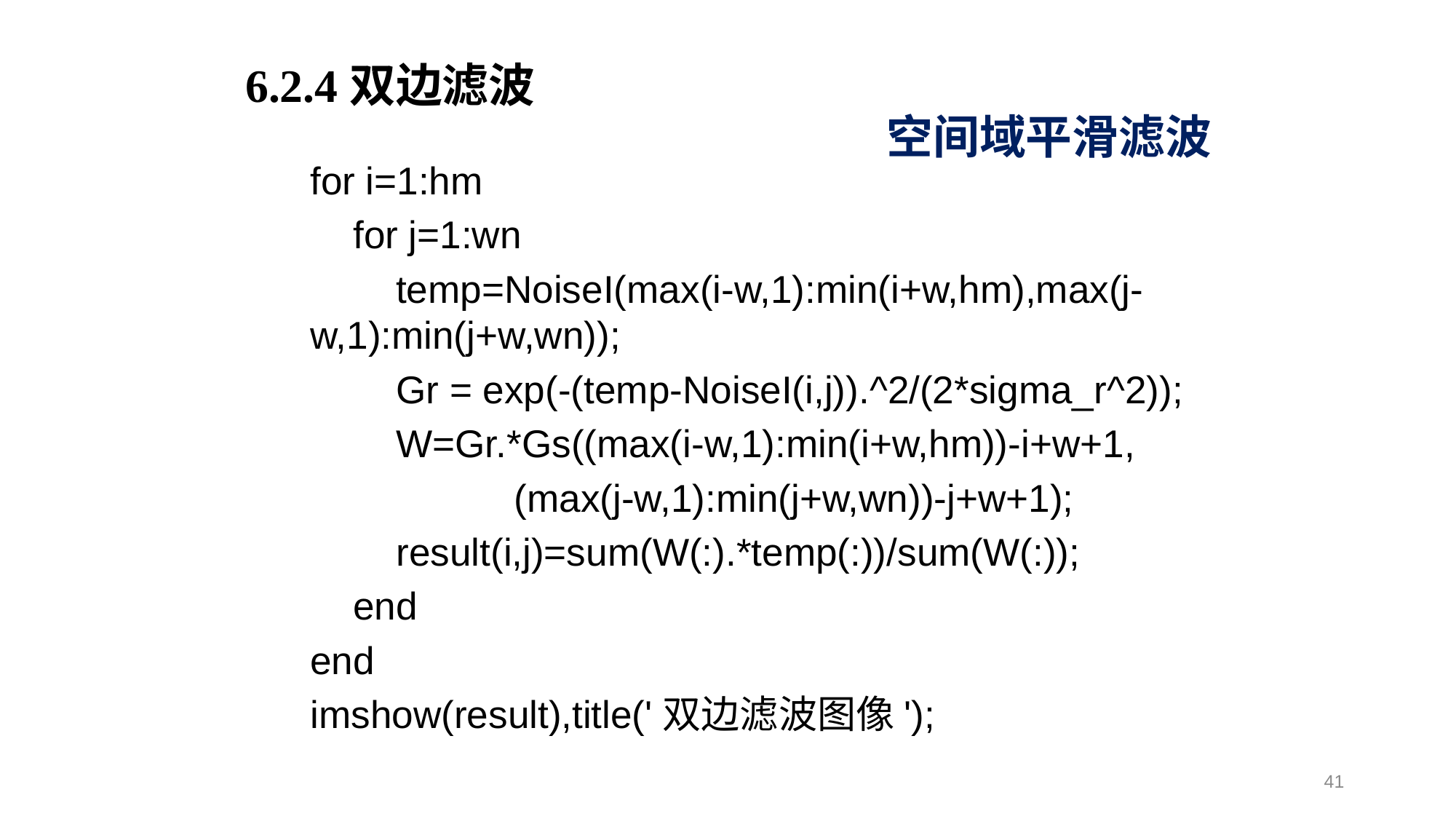

6.2.4双边滤波
空间域平滑滤波
for i=1:hm
    for j=1:wn
        temp=NoiseI(max(i-w,1):min(i+w,hm),max(j-w,1):min(j+w,wn));
        Gr = exp(-(temp-NoiseI(i,j)).^2/(2*sigma_r^2));
        W=Gr.*Gs((max(i-w,1):min(i+w,hm))-i+w+1,
                   (max(j-w,1):min(j+w,wn))-j+w+1);
        result(i,j)=sum(W(:).*temp(:))/sum(W(:));
    end
end
imshow(result),title('双边滤波图像');
41